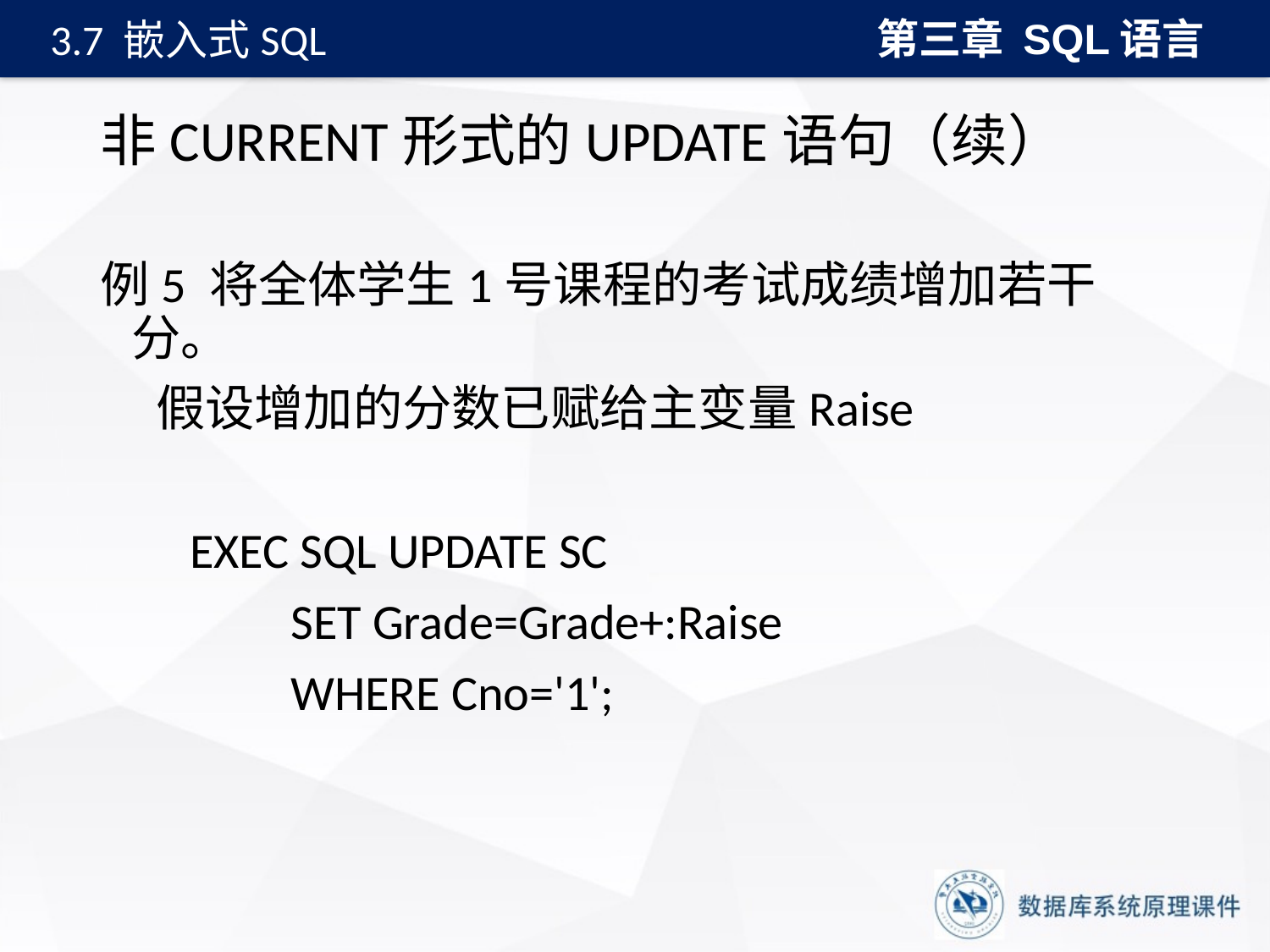

第三章 SQL语言
3.7 嵌入式SQL
# 非CURRENT形式的UPDATE语句（续）
例5 将全体学生1号课程的考试成绩增加若干分。
    假设增加的分数已赋给主变量Raise

        EXEC SQL UPDATE SC
                 SET Grade=Grade+:Raise
                 WHERE Cno='1';